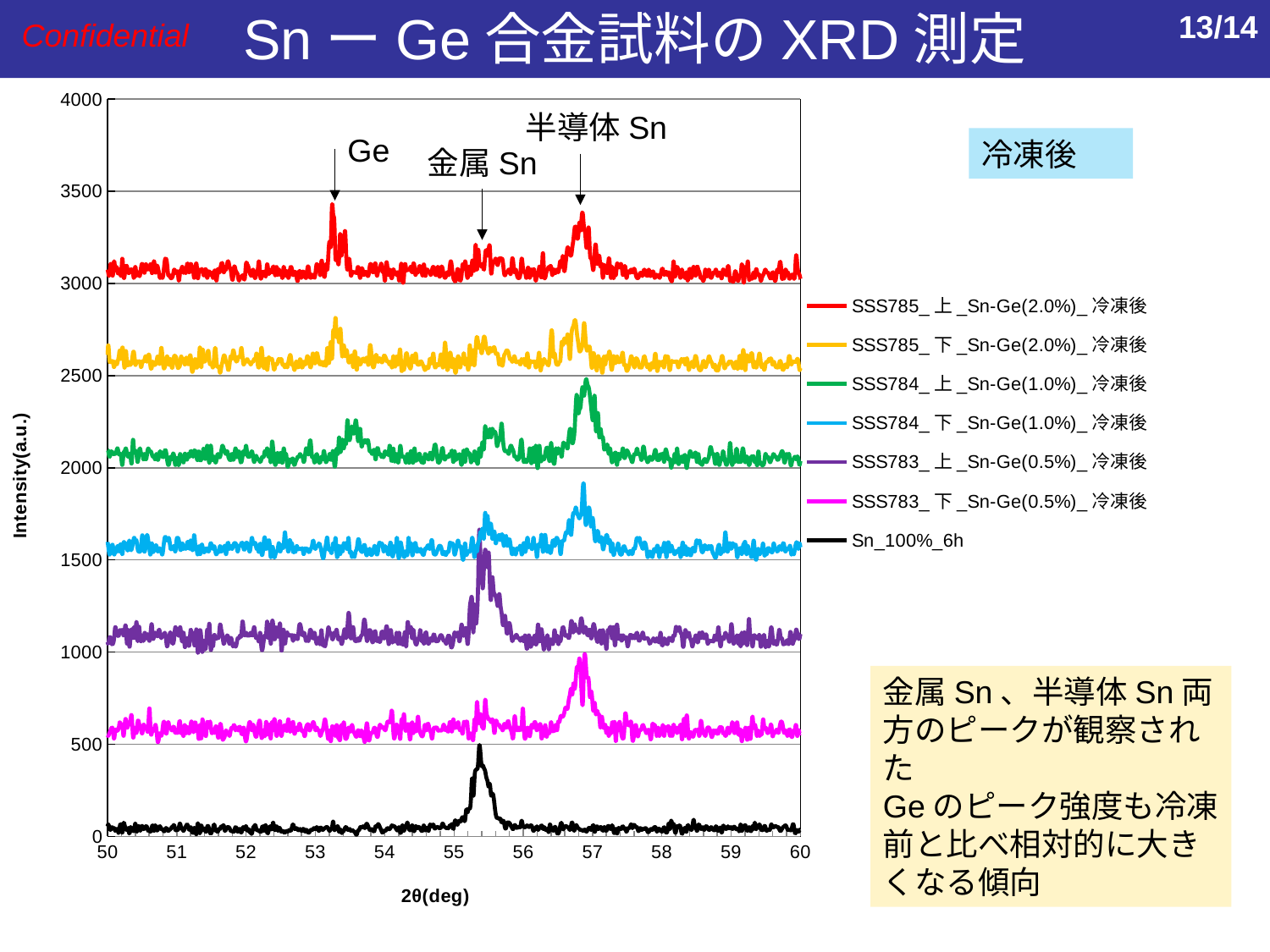

SnーGe合金試料のXRD測定
13/14
Confidential

### Chart

| Category | SSS785_上_Sn-Ge(2.0%)_冷凍後 | SSS785_下_Sn-Ge(2.0%)_冷凍後 | SSS784_上_Sn-Ge(1.0%)_冷凍後 | SSS784_下_Sn-Ge(1.0%)_冷凍後 | SSS783_上_Sn-Ge(0.5%)_冷凍後 | SSS783_下_Sn-Ge(0.5%)_冷凍後 | Sn_100%_6h |
|---|---|---|---|---|---|---|---|
半導体Sn
Ge
冷凍後
金属Sn
金属Sn、半導体Sn両方のピークが観察された
Geのピーク強度も冷凍前と比べ相対的に大きくなる傾向